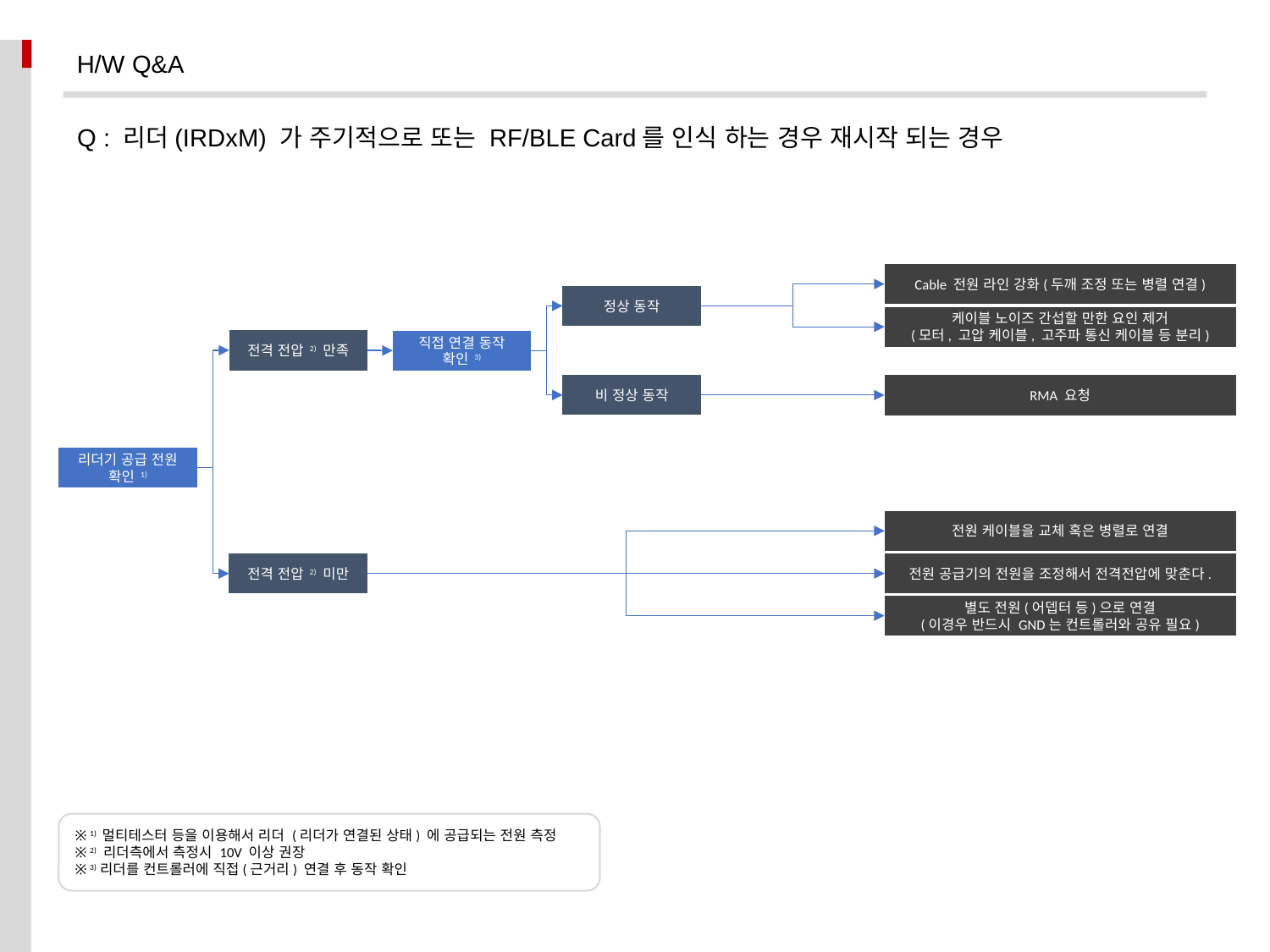

H/W Q&A

Q : 리더(IRDxM) 가 주기적으로 또는 RF/BLE Card를 인식 하는 경우 재시작 되는 경우
Cable 전원 라인 강화(두깨 조정 또는 병렬 연결)
정상 동작
케이블 노이즈 간섭할 만한 요인 제거
(모터, 고압 케이블, 고주파 통신 케이블 등 분리)
전격 전압 2) 만족
직접 연결 동작 확인 3)
비 정상 동작
RMA 요청
리더기 공급 전원 확인 1)
전원 케이블을 교체 혹은 병렬로 연결
전원 공급기의 전원을 조정해서 전격전압에 맞춘다.
전격 전압 2) 미만
별도 전원(어뎁터 등)으로 연결
(이경우 반드시 GND는 컨트롤러와 공유 필요)
※ 1) 멀티테스터 등을 이용해서 리더 (리더가 연결된 상태) 에 공급되는 전원 측정
※ 2) 리더측에서 측정시 10V 이상 권장
※ 3)리더를 컨트롤러에 직접(근거리) 연결 후 동작 확인